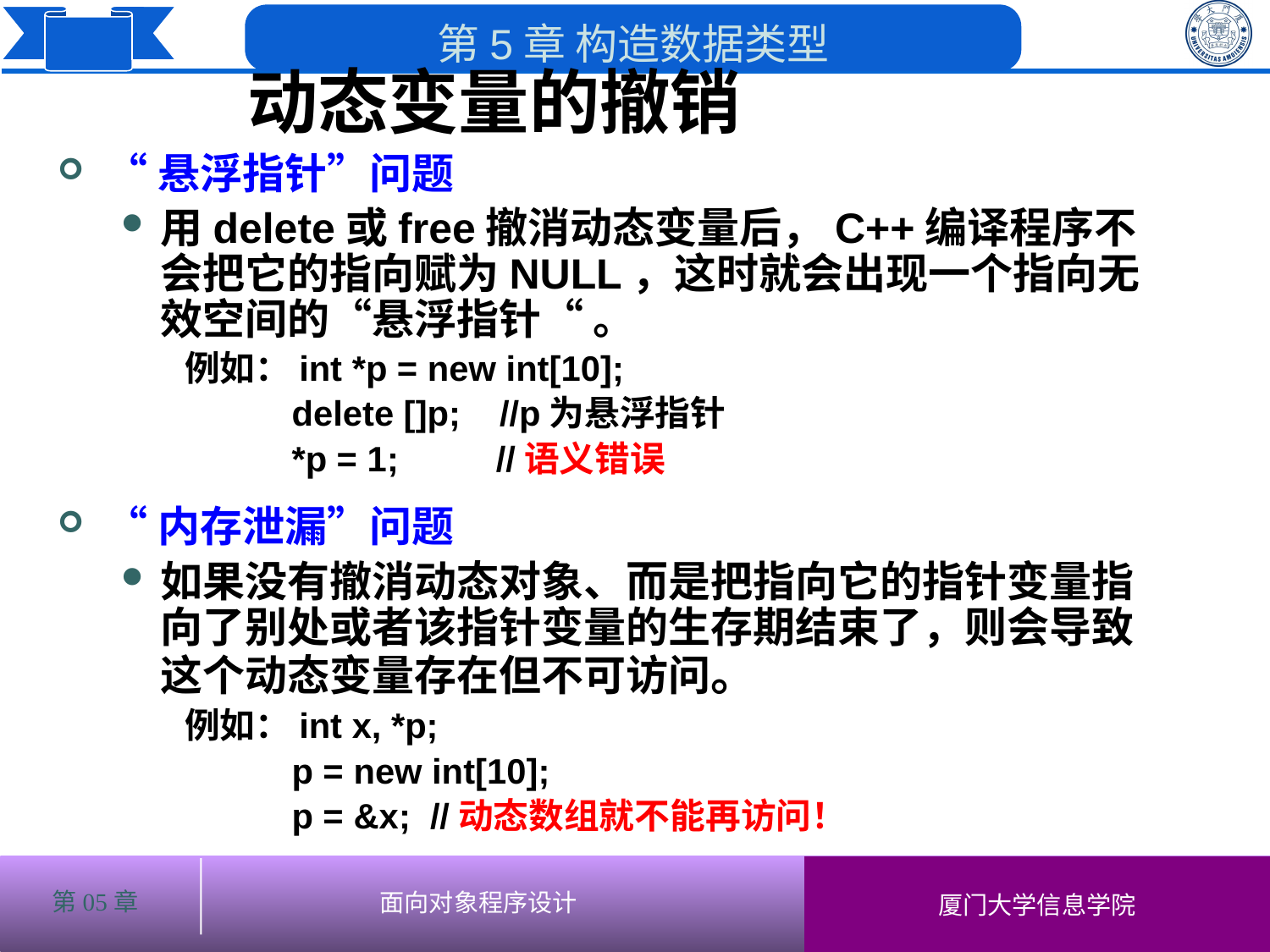

动态变量的撤销
# “悬浮指针”问题
用delete或free撤消动态变量后，C++编译程序不会把它的指向赋为NULL，这时就会出现一个指向无效空间的“悬浮指针“ 。
例如：int *p = new int[10];
           delete []p;    //p为悬浮指针
           *p = 1;          //语义错误

“内存泄漏”问题
如果没有撤消动态对象、而是把指向它的指针变量指向了别处或者该指针变量的生存期结束了，则会导致这个动态变量存在但不可访问。
例如：int x, *p;
           p = new int[10];
           p = &x;  //动态数组就不能再访问！
78